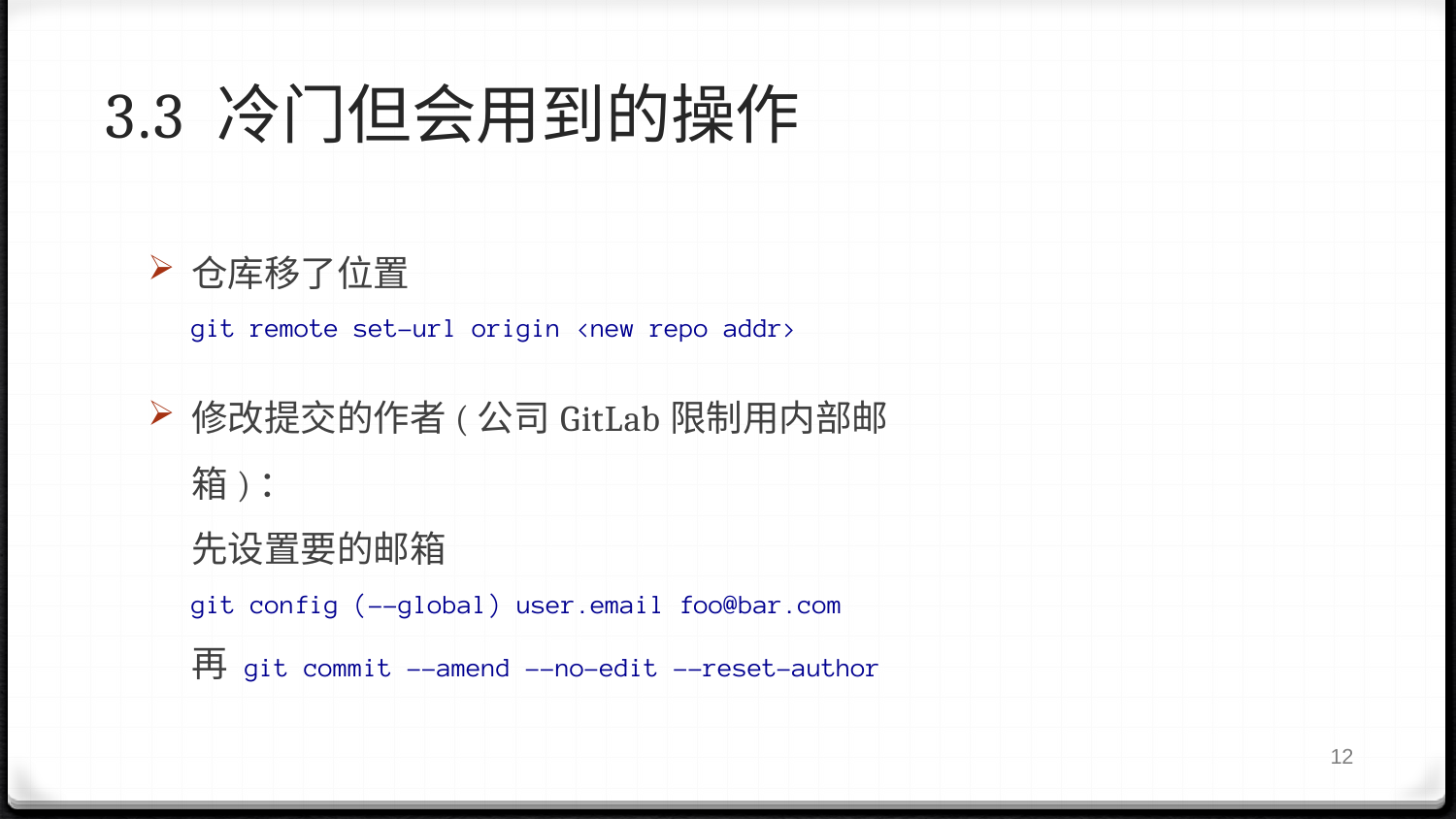

# 3.3 冷门但会用到的操作
仓库移了位置
git remote set-url origin <new repo addr>
修改提交的作者(公司GitLab限制用内部邮箱)：
先设置要的邮箱
git config (--global) user.email foo@bar.com
再 git commit --amend --no-edit --reset-author
12